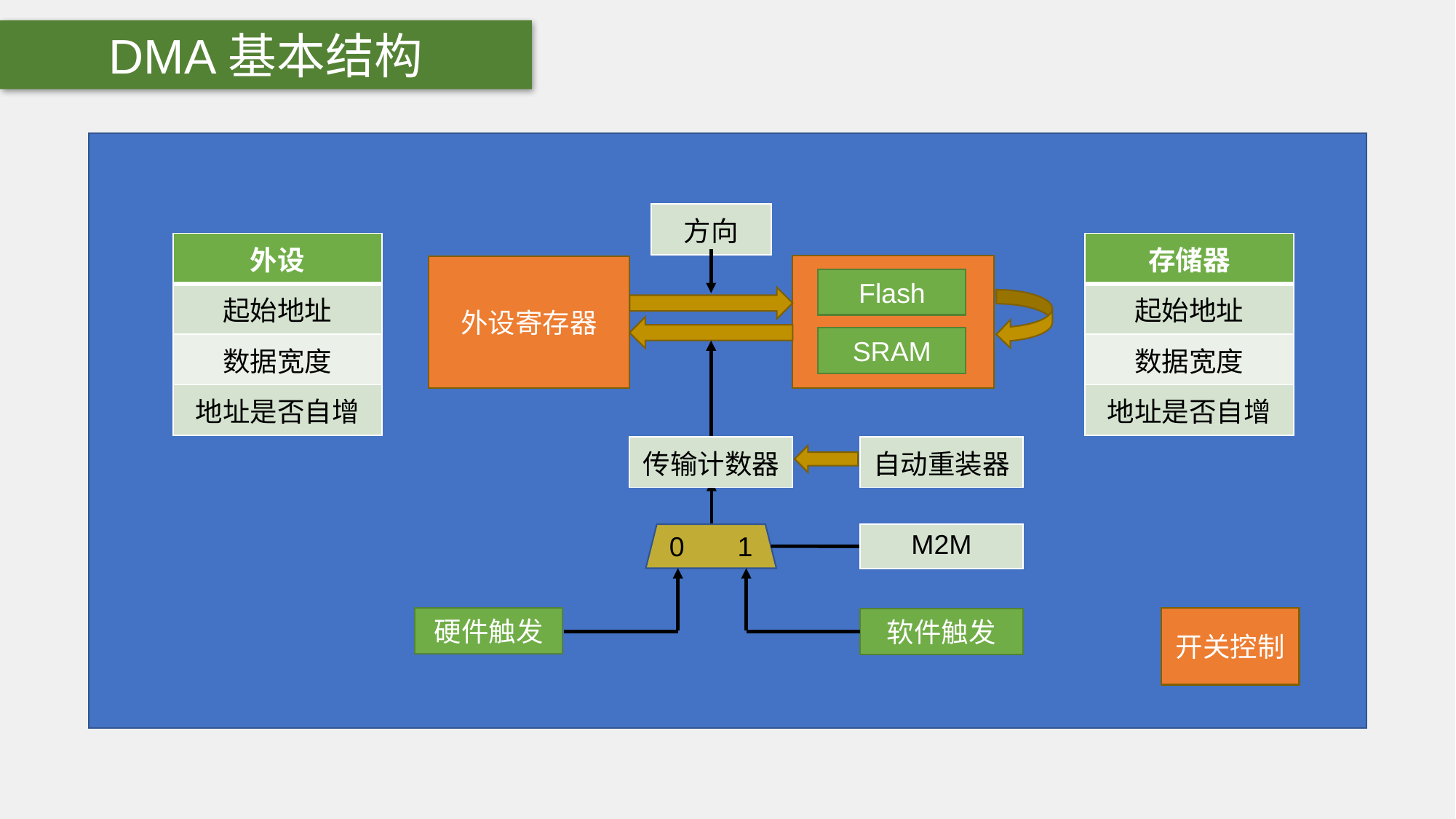

DMA基本结构

| 方向 |
| --- |
| 外设 |
| --- |
| 起始地址 |
| 数据宽度 |
| 地址是否自增 |
| 存储器 |
| --- |
| 起始地址 |
| 数据宽度 |
| 地址是否自增 |

外设寄存器
Flash

SRAM
| 传输计数器 |
| --- |
| 自动重装器 |
| --- |

0       1
| M2M |
| --- |

硬件触发
开关控制
软件触发